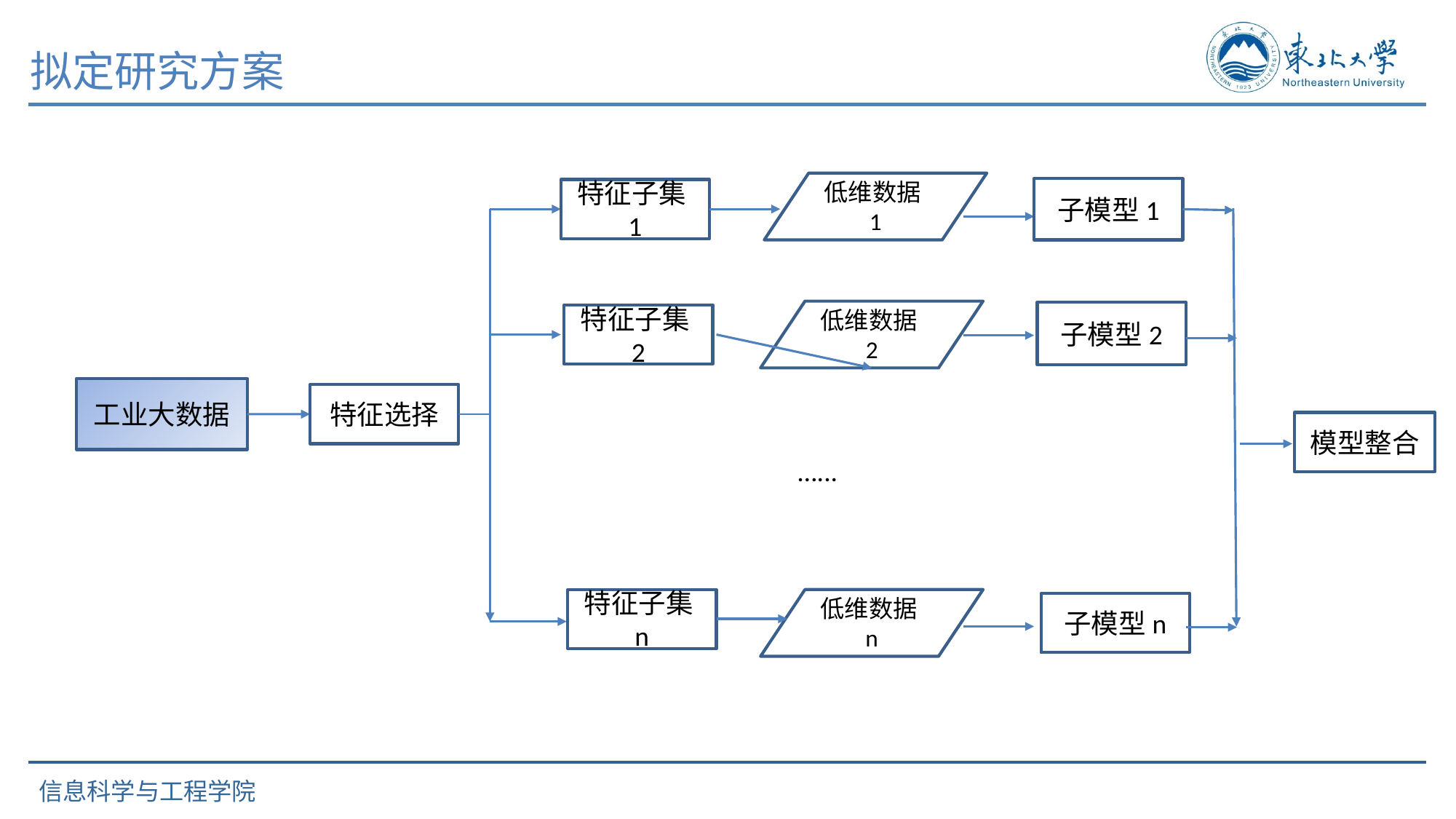

拟定研究方案
低维数据1
子模型1
特征子集1
低维数据2
子模型2
特征子集2
工业大数据
特征选择
模型整合
…...
特征子集n
低维数据n
子模型n